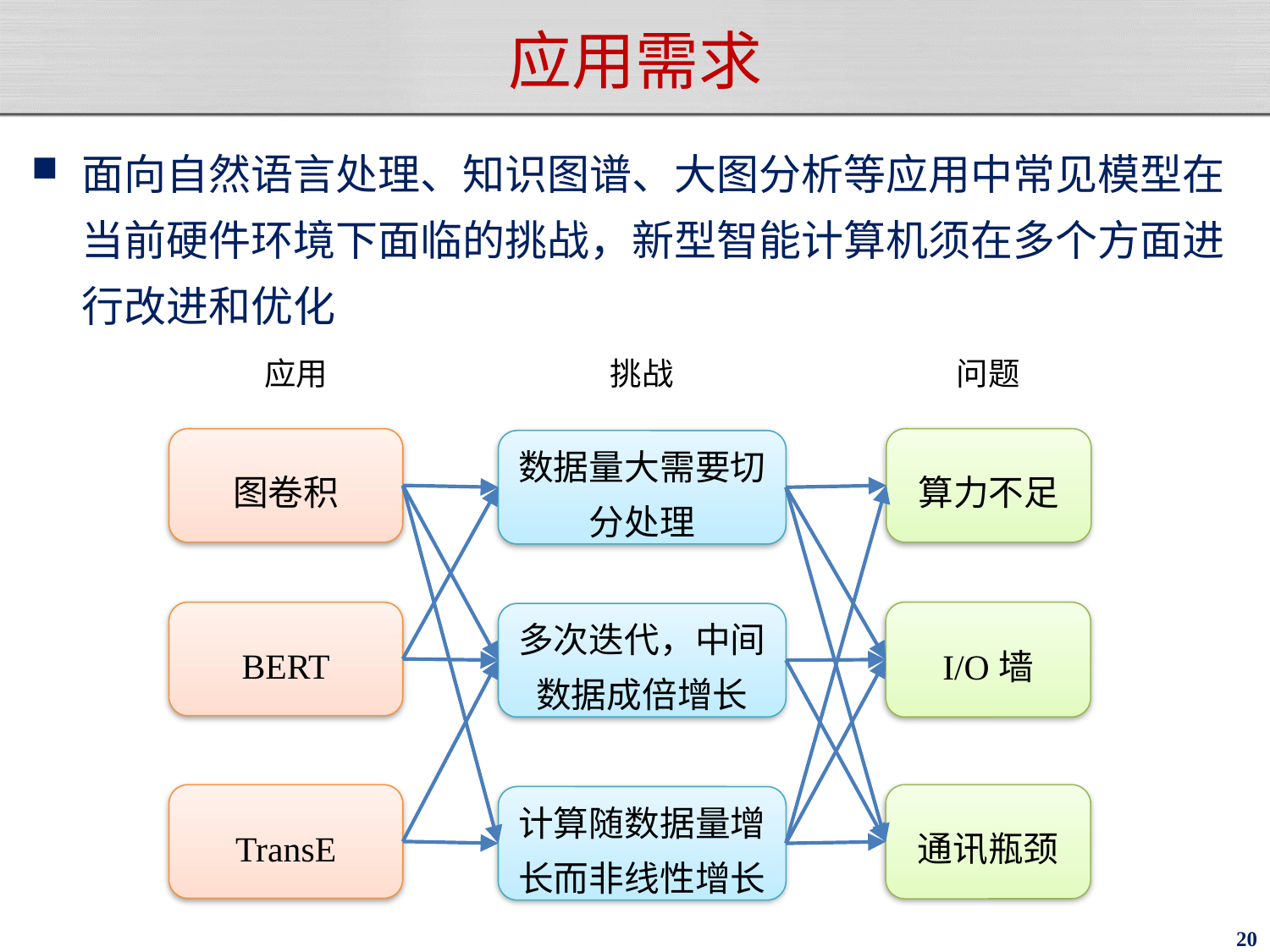

# 应用需求
面向自然语言处理、知识图谱、大图分析等应用中常见模型在当前硬件环境下面临的挑战，新型智能计算机须在多个方面进行改进和优化

问题
挑战
应用
算力不足
图卷积
数据量大需要切分处理
BERT
I/O墙
多次迭代，中间数据成倍增长
TransE
通讯瓶颈
计算随数据量增长而非线性增长
20